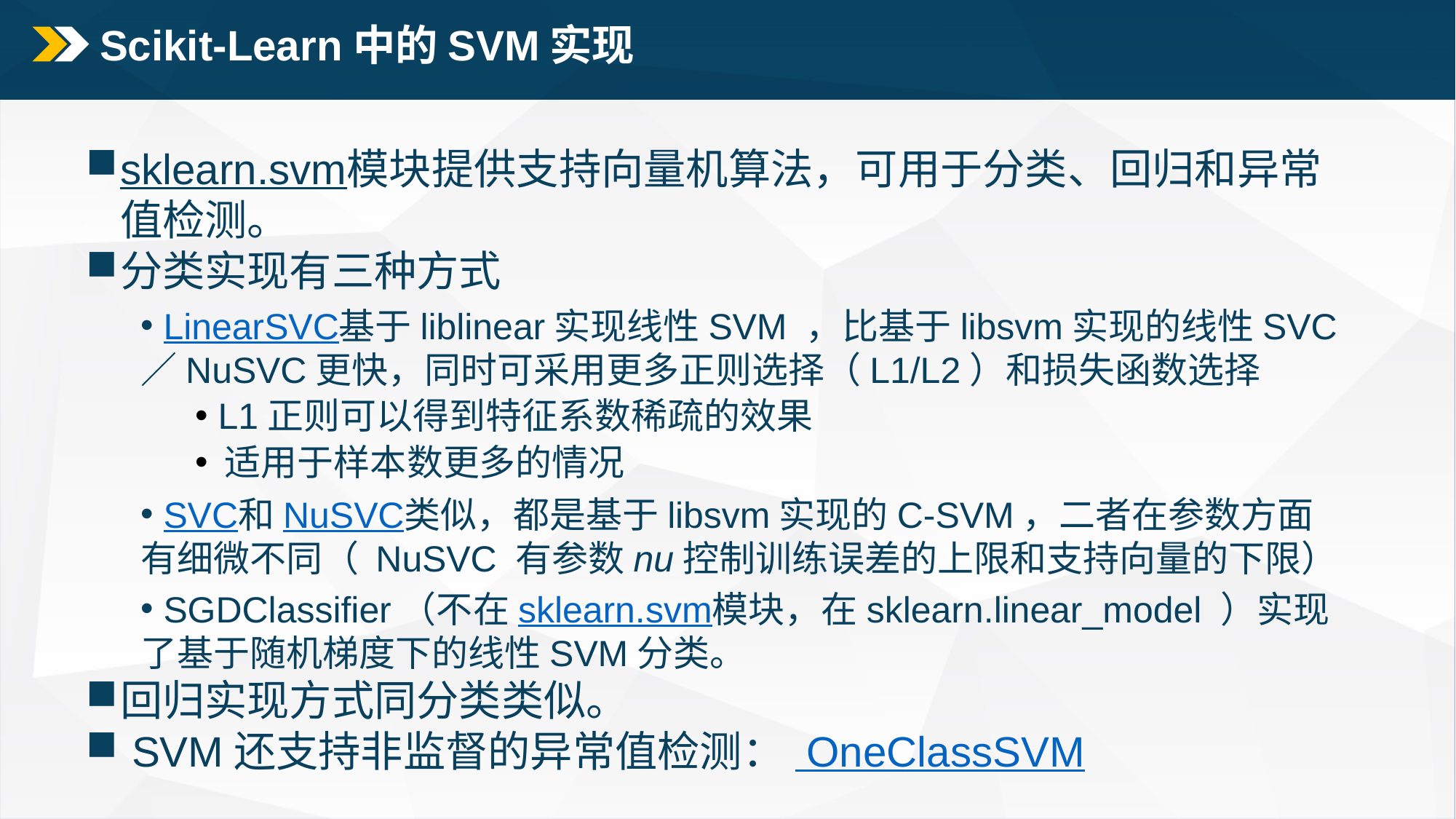

# Scikit-Learn中的SVM实现
sklearn.svm模块提供支持向量机算法，可用于分类、回归和异常值检测。
分类实现有三种方式
 LinearSVC基于liblinear实现线性SVM ，比基于libsvm实现的线性SVC／NuSVC更快，同时可采用更多正则选择（L1/L2）和损失函数选择
 L1正则可以得到特征系数稀疏的效果
 适用于样本数更多的情况
 SVC和NuSVC类似，都是基于libsvm实现的C-SVM，二者在参数方面有细微不同（ NuSVC 有参数nu控制训练误差的上限和支持向量的下限）
 SGDClassifier（不在sklearn.svm模块，在sklearn.linear_model ）实现了基于随机梯度下的线性SVM分类。
回归实现方式同分类类似。
 SVM还支持非监督的异常值检测： OneClassSVM